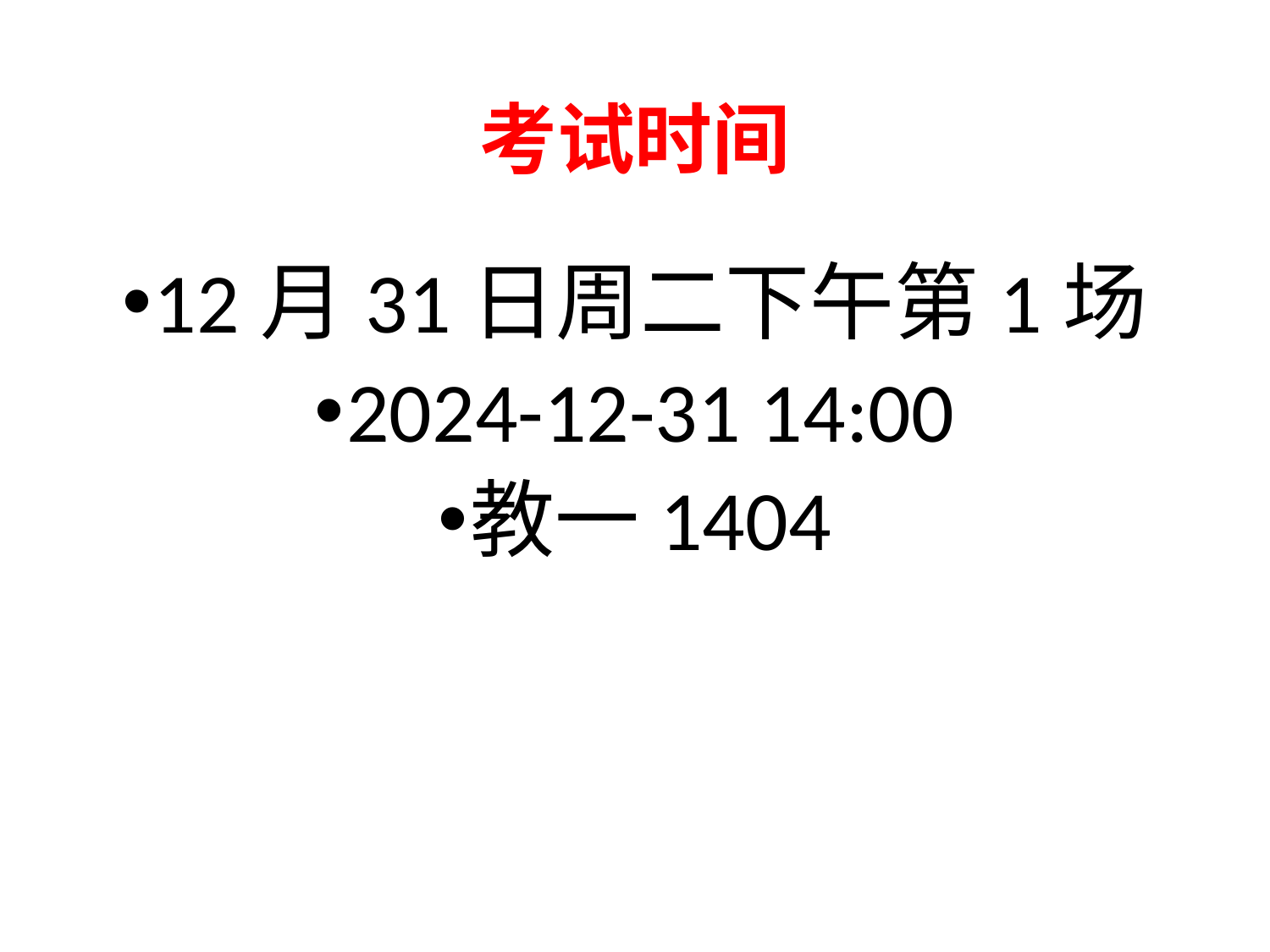

# 考试时间
12月31日周二下午第1场
2024-12-31 14:00
教一1404
2